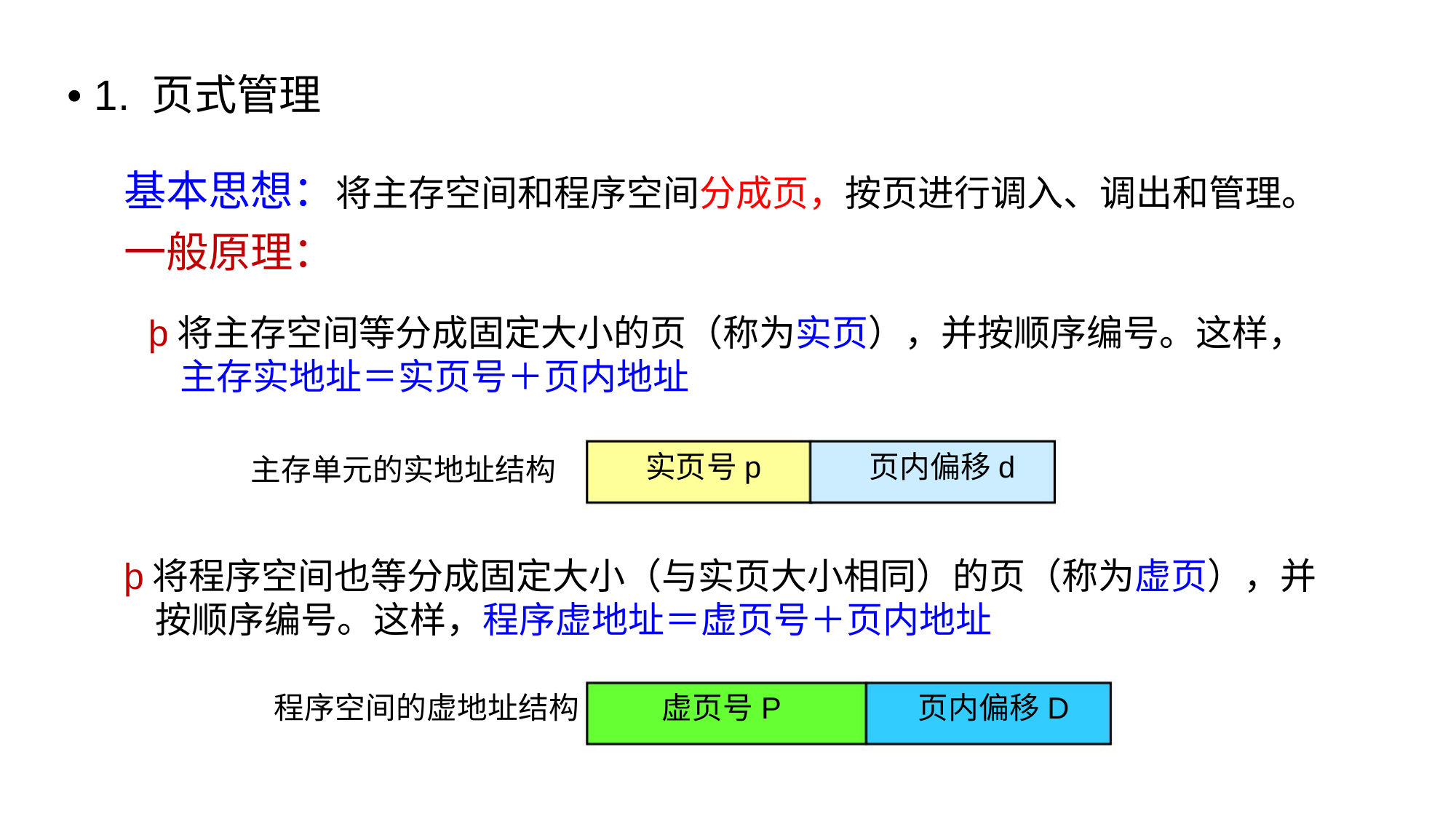

• 1. 页式管理
基本思想：将主存空间和程序空间分成页，按页进行调入、调出和管理。
一般原理：
þ将主存空间等分成固定大小的页（称为实页），并按顺序编号。这样，
主存实地址＝实页号＋页内地址
实页号p 页内偏移d
主存单元的实地址结构
þ将程序空间也等分成固定大小（与实页大小相同）的页（称为虚页），并
按顺序编号。这样，程序虚地址＝虚页号＋页内地址
程序空间的虚地址结构 虚页号P
页内偏移D